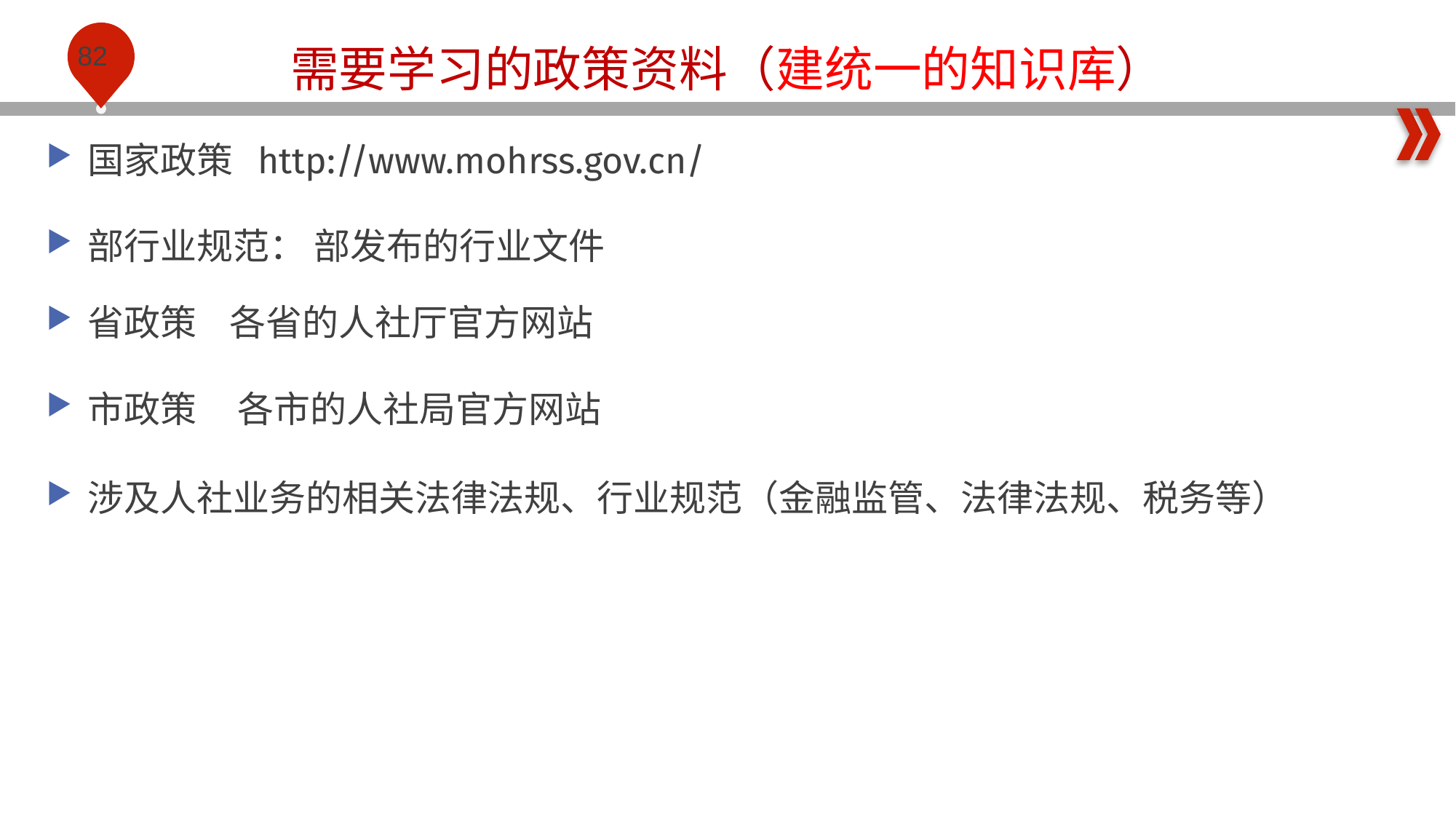

需要学习的政策资料（建统一的知识库）
国家政策  http://www.mohrss.gov.cn/

部行业规范： 部发布的行业文件

省政策    各省的人社厅官方网站

市政策     各市的人社局官方网站

涉及人社业务的相关法律法规、行业规范（金融监管、法律法规、税务等）